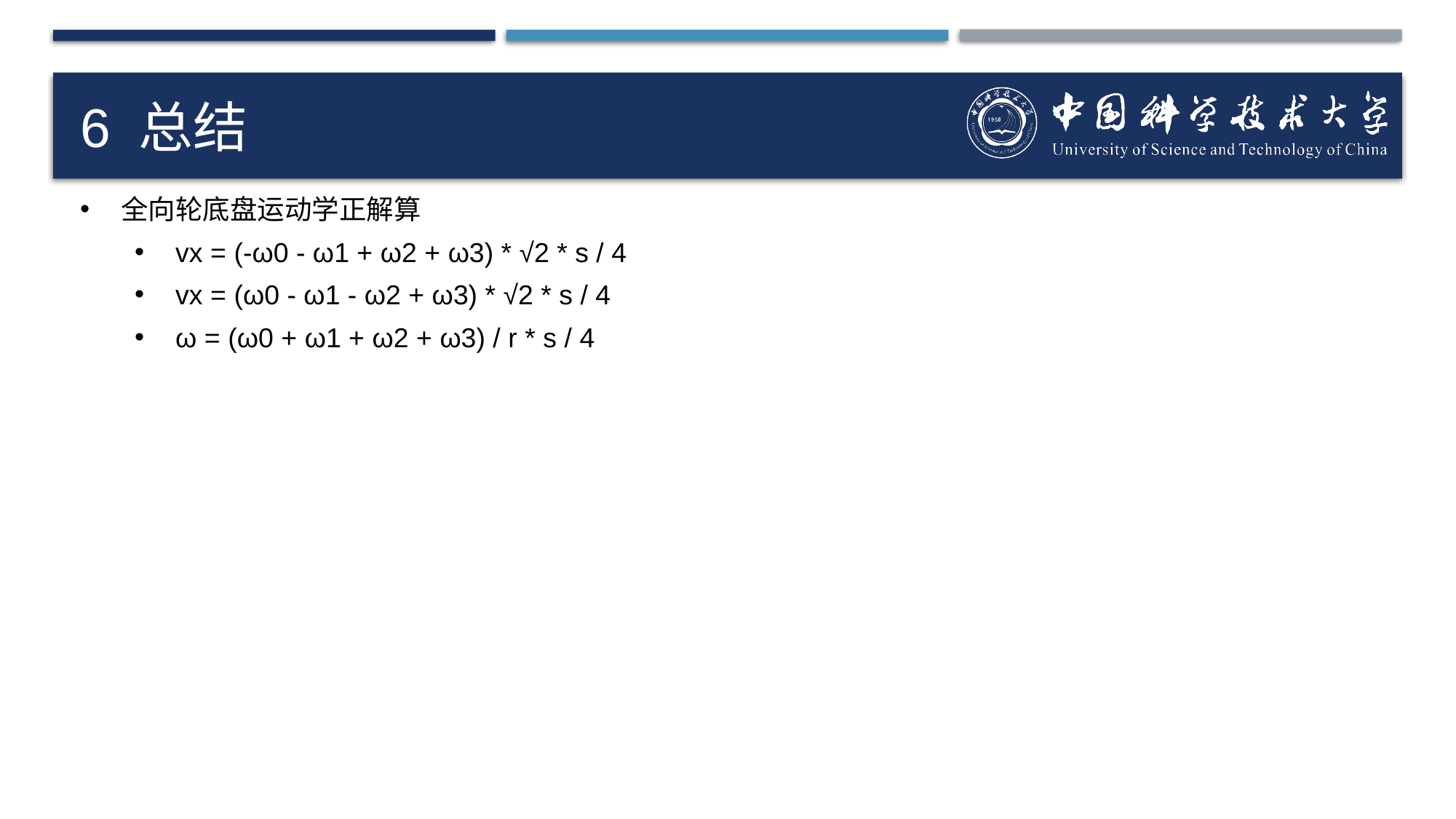

# 6 总结
全向轮底盘运动学正解算
vx = (-ω0 - ω1 + ω2 + ω3) * √2 * s / 4
vx = (ω0 - ω1 - ω2 + ω3) * √2 * s / 4
ω = (ω0 + ω1 + ω2 + ω3) / r * s / 4